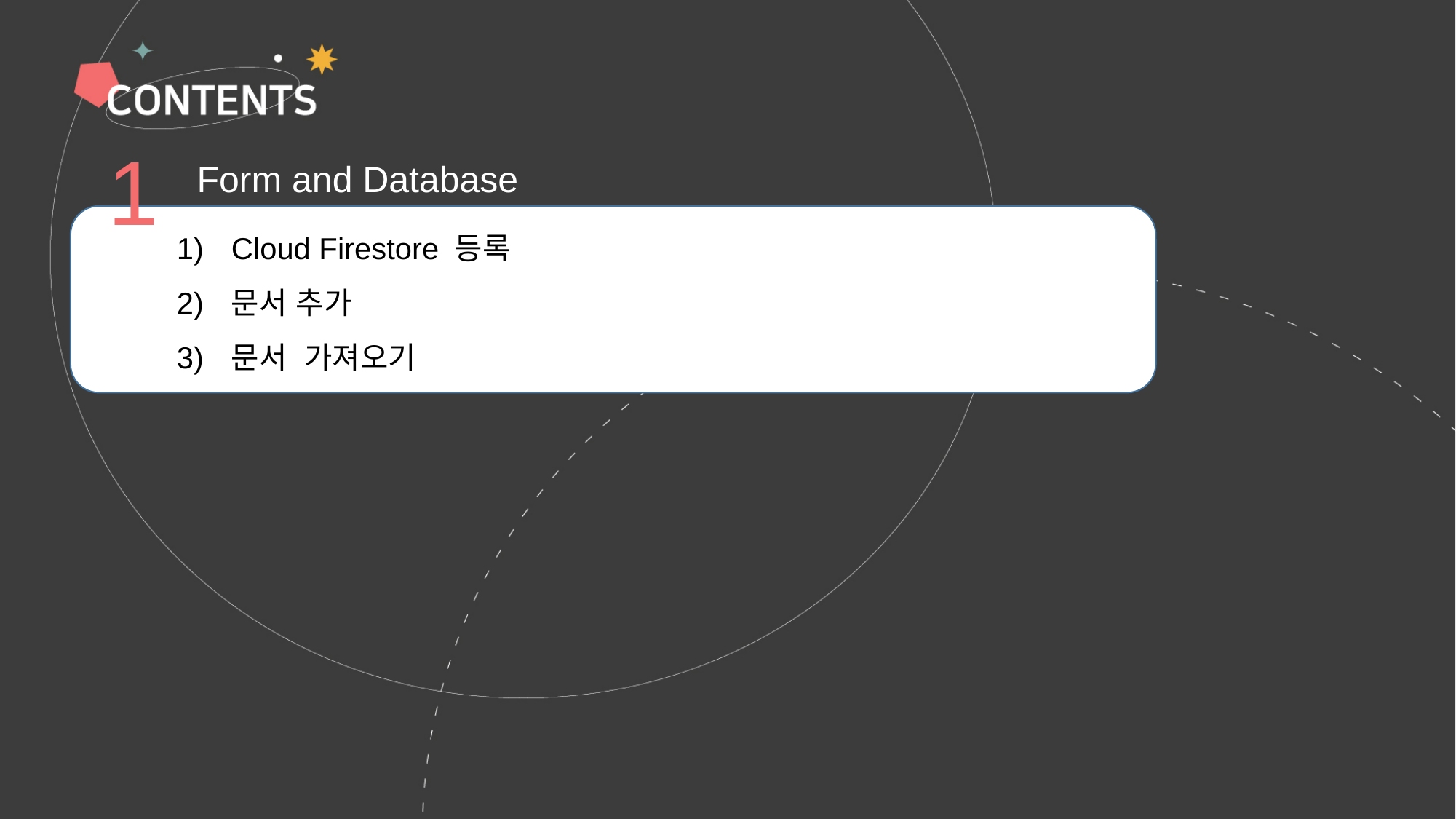

1
Form and Database
Cloud Firestore 등록
문서 추가
문서  가져오기